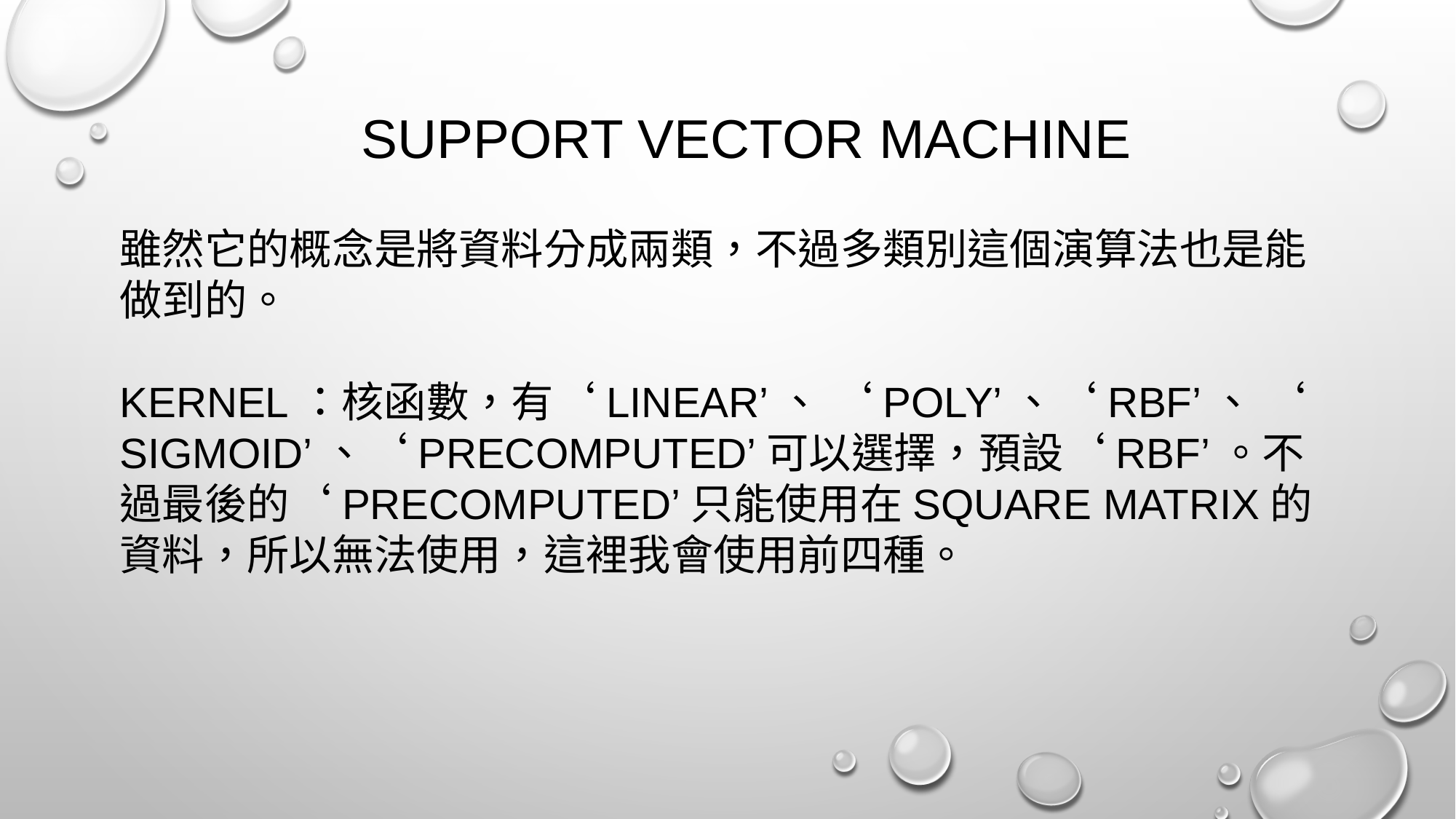

# Support vector machine
雖然它的概念是將資料分成兩類，不過多類別這個演算法也是能做到的。

Kernel：核函數，有‘linear’、 ‘poly’、‘rbf’、 ‘sigmoid’、‘precomputed’可以選擇，預設‘rbf’。不過最後的‘precomputed’只能使用在square matrix的資料，所以無法使用，這裡我會使用前四種。